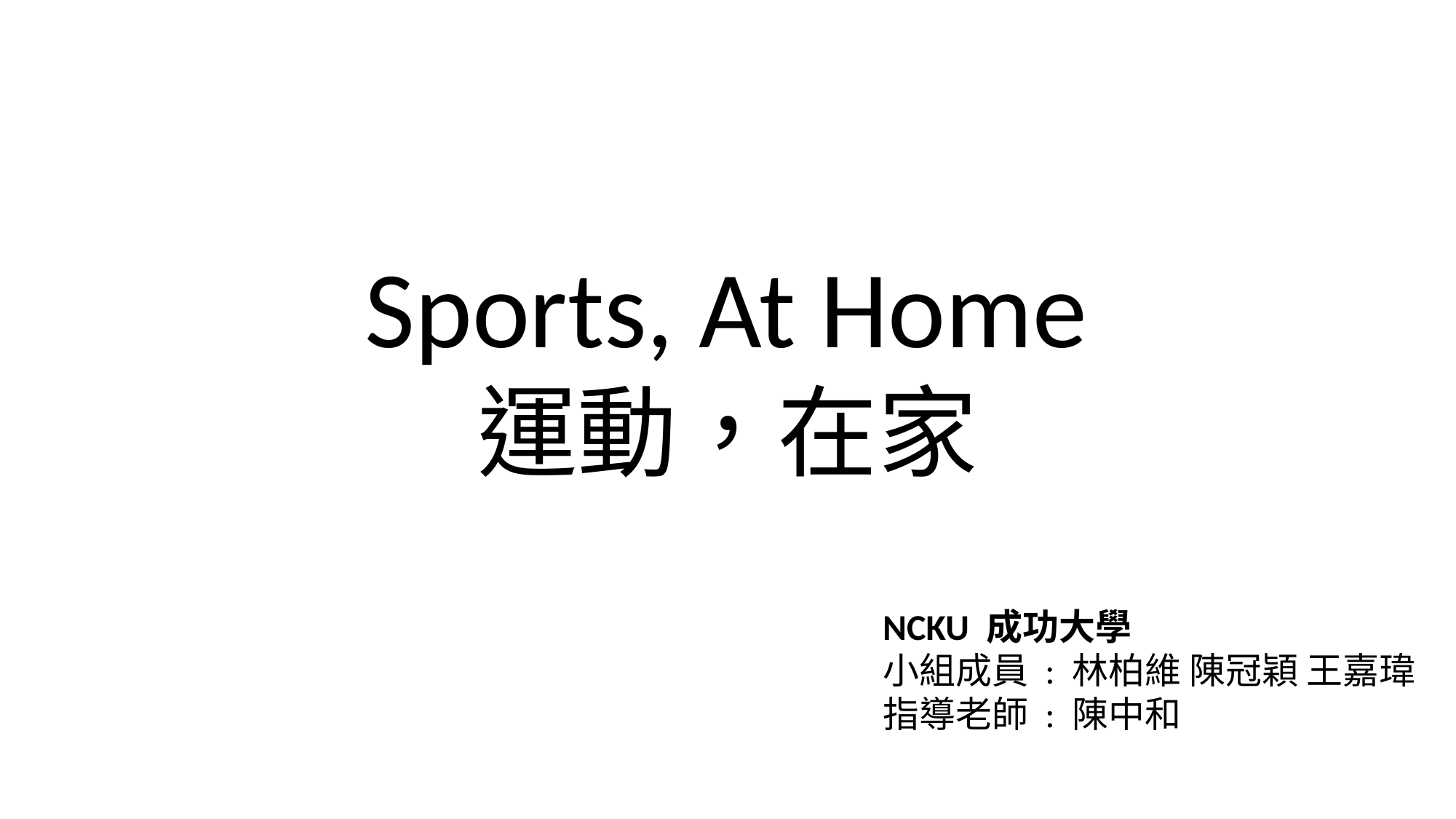

Sports, At Home
運動，在家
NCKU 成功大學
小組成員 : 林柏維 陳冠穎 王嘉瑋
指導老師 : 陳中和